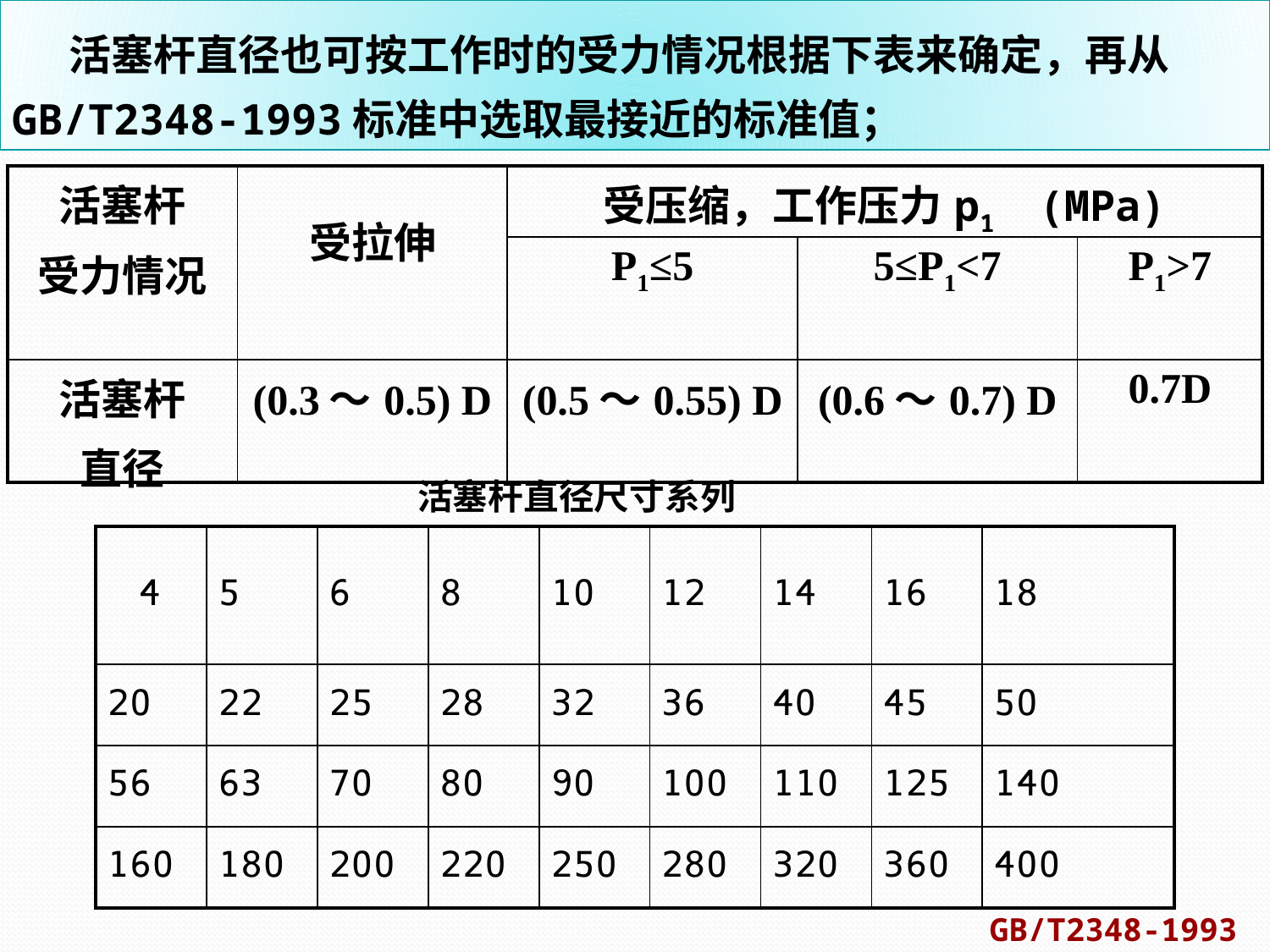

活塞杆直径也可按工作时的受力情况根据下表来确定，再从GB/T2348-1993标准中选取最接近的标准值；
| 活塞杆 受力情况 | 受拉伸 | 受压缩，工作压力p1 (MPa) |  |  |
| --- | --- | --- | --- | --- |
|  |  | P1≤5 | 5≤P1<7 | P1>7 |
| 活塞杆 直径 | (0.3～0.5) D | (0.5～0.55) D | (0.6～0.7) D | 0.7D |
活塞杆直径尺寸系列
| 4 | 5 | 6 | 8 | 10 | 12 | 14 | 16 | 18 |
| --- | --- | --- | --- | --- | --- | --- | --- | --- |
| 20 | 22 | 25 | 28 | 32 | 36 | 40 | 45 | 50 |
| 56 | 63 | 70 | 80 | 90 | 100 | 110 | 125 | 140 |
| 160 | 180 | 200 | 220 | 250 | 280 | 320 | 360 | 400 |
GB/T2348-1993